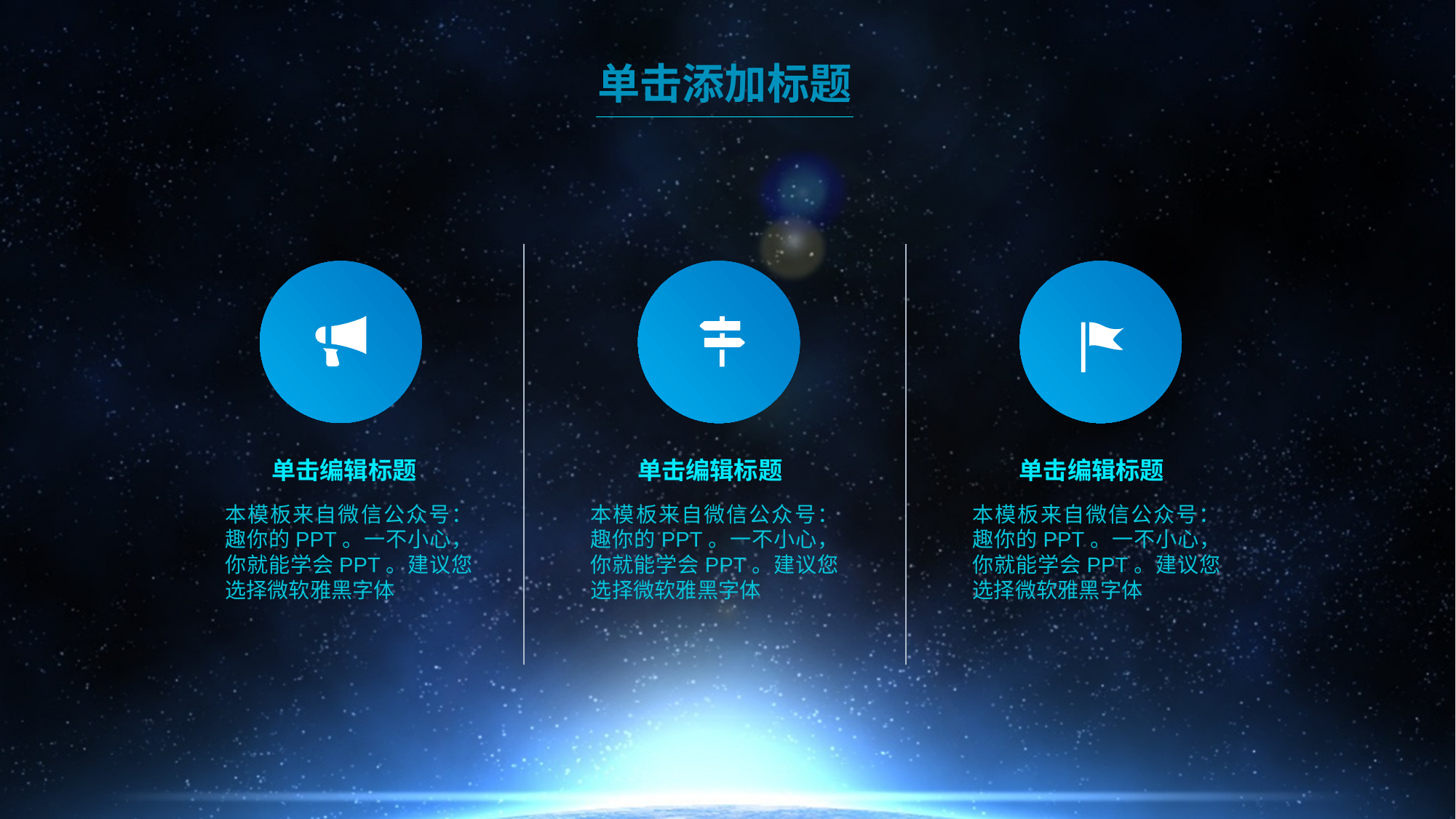

单击添加标题

单击编辑标题
单击编辑标题
单击编辑标题
本模板来自微信公众号：趣你的PPT。一不小心，你就能学会PPT。建议您选择微软雅黑字体
本模板来自微信公众号：趣你的PPT。一不小心，你就能学会PPT。建议您选择微软雅黑字体
本模板来自微信公众号：趣你的PPT。一不小心，你就能学会PPT。建议您选择微软雅黑字体